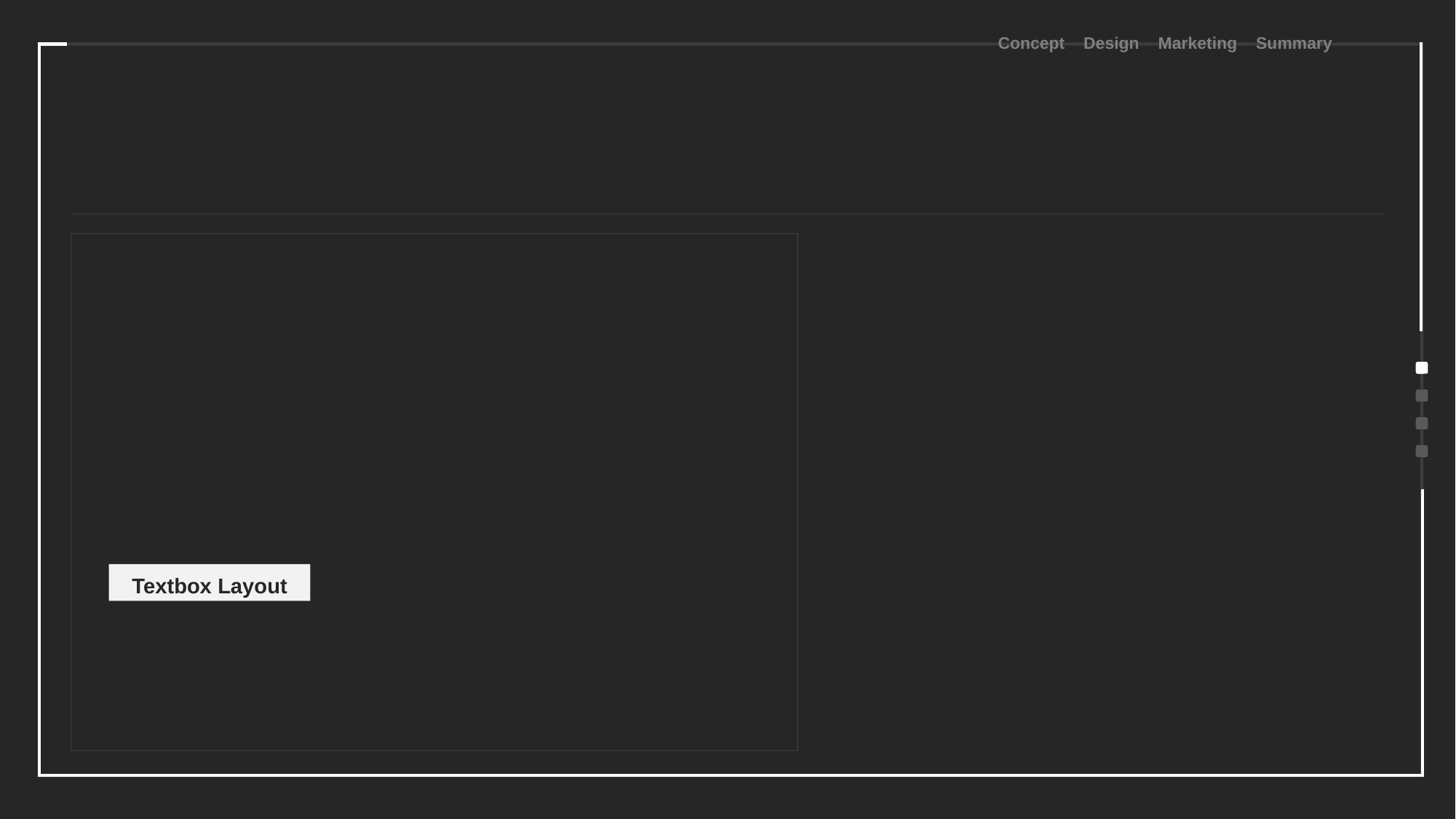

사이트 구현
Mood    Concept    Design    Marketing    Summary
# 구현 페이지 요소 & 기술

Textbox Layout
We were staying in Paris. To get away from your parents
You look so proud Standing there with a frown and a cigarette
10